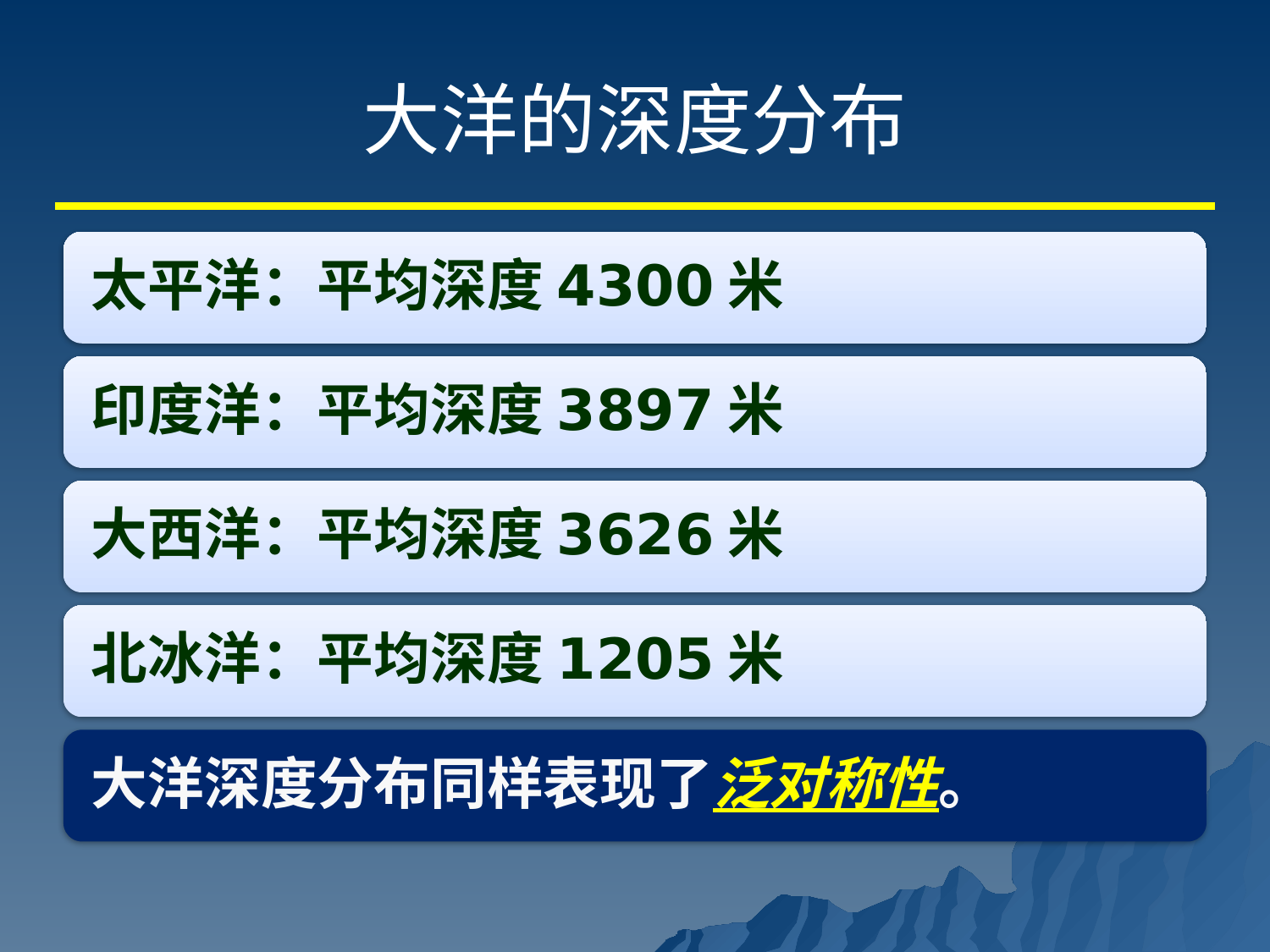

# 大洋的深度分布
太平洋：平均深度4300米
印度洋：平均深度3897米
大西洋：平均深度3626米
北冰洋：平均深度1205米
大洋深度分布同样表现了泛对称性。